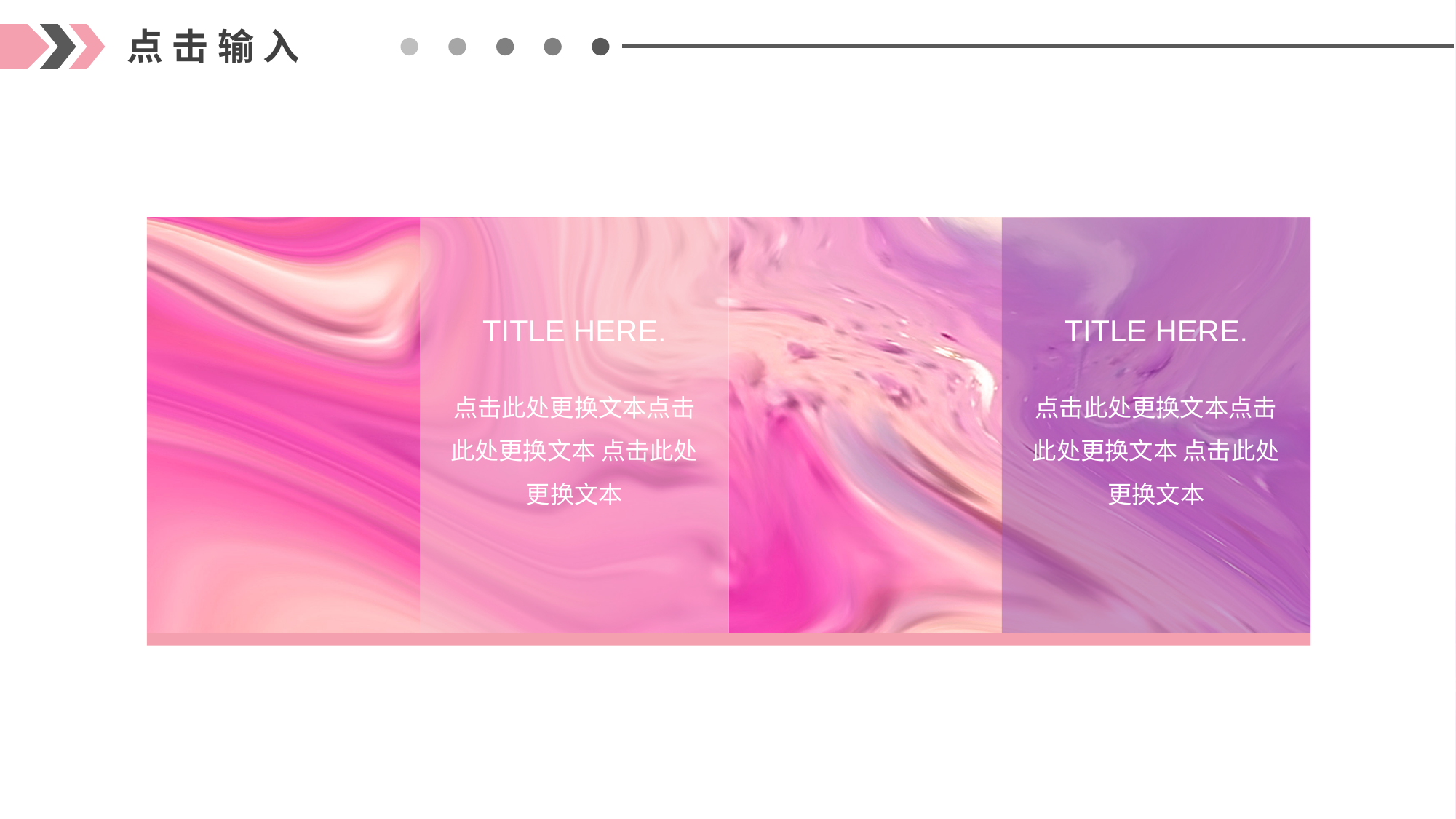

点击输入

TITLE HERE.
TITLE HERE.
点击此处更换文本点击此处更换文本 点击此处更换文本
点击此处更换文本点击此处更换文本 点击此处更换文本